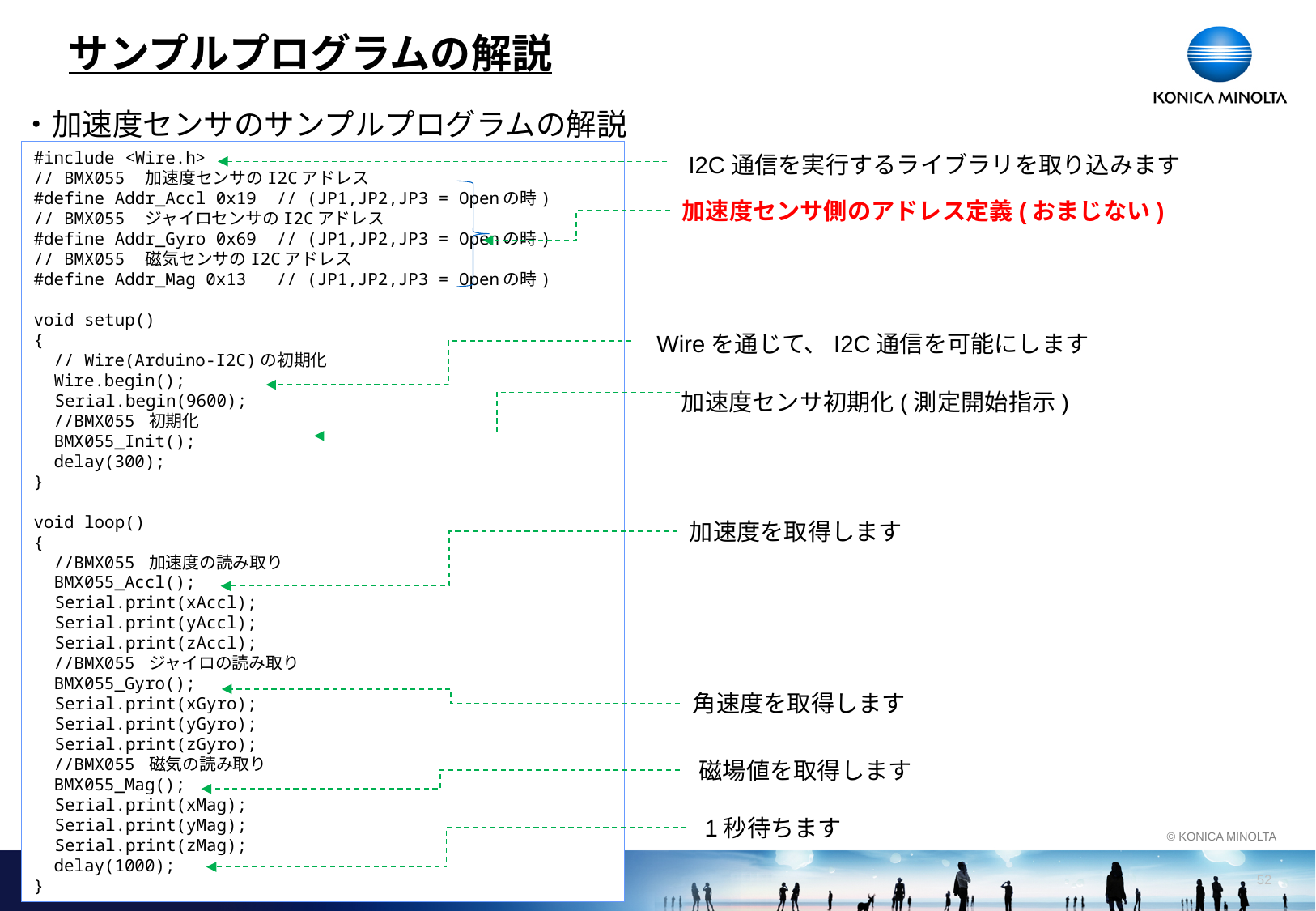

# サンプルプログラムの解説
・加速度センサのサンプルプログラムの解説
#include <Wire.h>
// BMX055　加速度センサのI2Cアドレス
#define Addr_Accl 0x19  // (JP1,JP2,JP3 = Openの時)
// BMX055　ジャイロセンサのI2Cアドレス
#define Addr_Gyro 0x69  // (JP1,JP2,JP3 = Openの時)
// BMX055　磁気センサのI2Cアドレス
#define Addr_Mag 0x13   // (JP1,JP2,JP3 = Openの時)

void setup()
{
  // Wire(Arduino-I2C)の初期化
  Wire.begin();
　Serial.begin(9600);
  //BMX055 初期化
  BMX055_Init();
  delay(300);
}

void loop()
{
  //BMX055 加速度の読み取り
  BMX055_Accl();
　Serial.print(xAccl);
　Serial.print(yAccl);
　Serial.print(zAccl);
  //BMX055 ジャイロの読み取り
  BMX055_Gyro();
　Serial.print(xGyro);
　Serial.print(yGyro);
　Serial.print(zGyro);
  //BMX055 磁気の読み取り
  BMX055_Mag();
　Serial.print(xMag);
　Serial.print(yMag);
　Serial.print(zMag);
  delay(1000);
}
I2C通信を実行するライブラリを取り込みます

加速度センサ側のアドレス定義(おまじない)
Wireを通じて、I2C通信を可能にします
加速度センサ初期化(測定開始指示)
加速度を取得します
角速度を取得します
磁場値を取得します
1秒待ちます
52